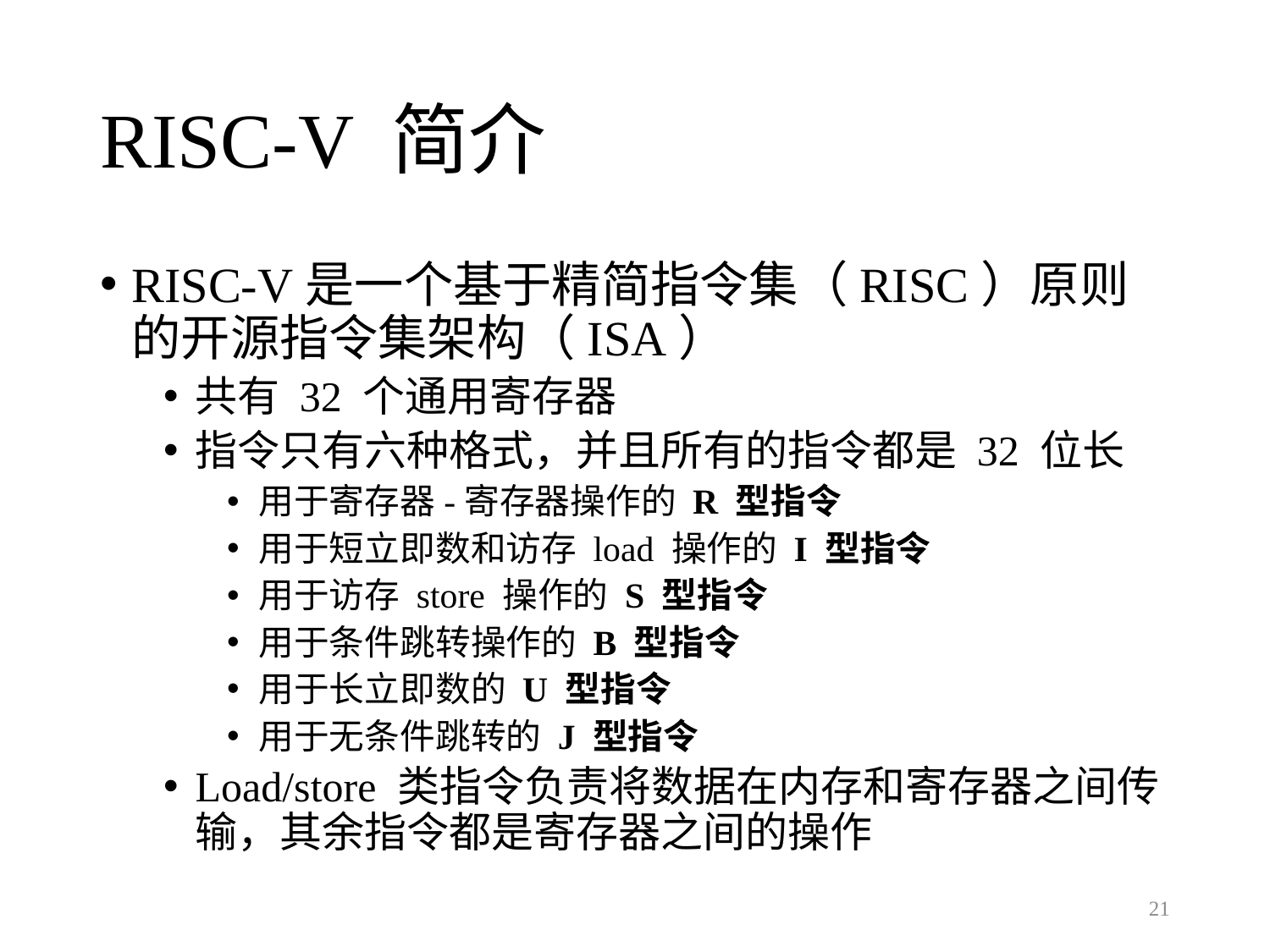

# RISC-V 简介
RISC-V是一个基于精简指令集（RISC）原则的开源指令集架构（ISA）
共有 32 个通用寄存器
指令只有六种格式，并且所有的指令都是 32 位长
用于寄存器-寄存器操作的 R 型指令
用于短立即数和访存 load 操作的 I 型指令
用于访存 store 操作的 S 型指令
用于条件跳转操作的 B 型指令
用于长立即数的 U 型指令
用于无条件跳转的 J 型指令
Load/store 类指令负责将数据在内存和寄存器之间传输，其余指令都是寄存器之间的操作

21